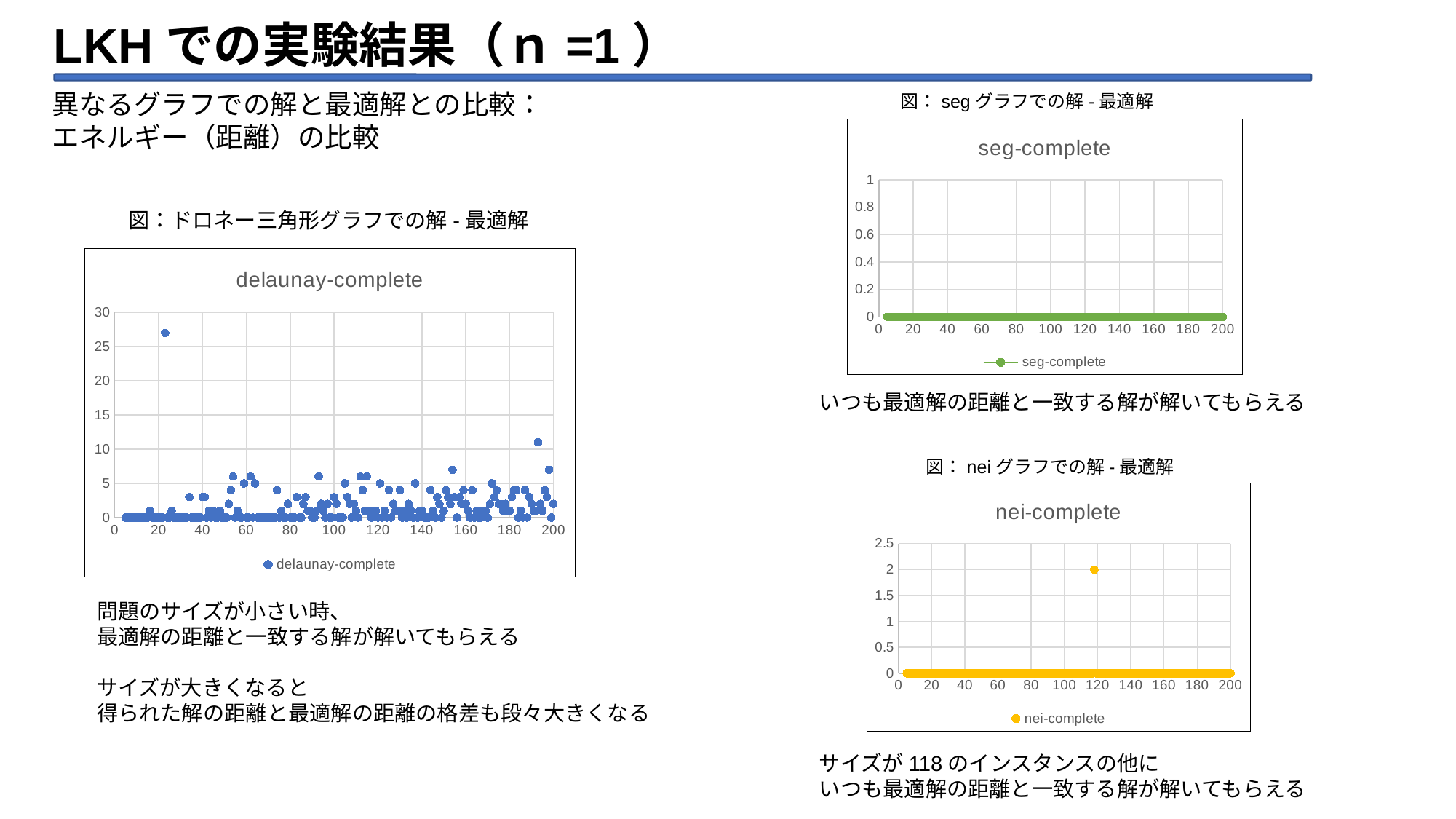

# LKHでの実験結果（ｎ=1）

異なるグラフでの解と最適解との比較：
エネルギー（距離）の比較
図：segグラフでの解-最適解

### Chart:

| Category |  |
|---|---|
図：ドロネー三角形グラフでの解-最適解

### Chart:

| Category |  |
|---|---|
いつも最適解の距離と一致する解が解いてもらえる
図：neiグラフでの解-最適解

### Chart:

| Category |  |
|---|---|
問題のサイズが小さい時、
最適解の距離と一致する解が解いてもらえる

サイズが大きくなると
得られた解の距離と最適解の距離の格差も段々大きくなる

サイズが118のインスタンスの他に
いつも最適解の距離と一致する解が解いてもらえる